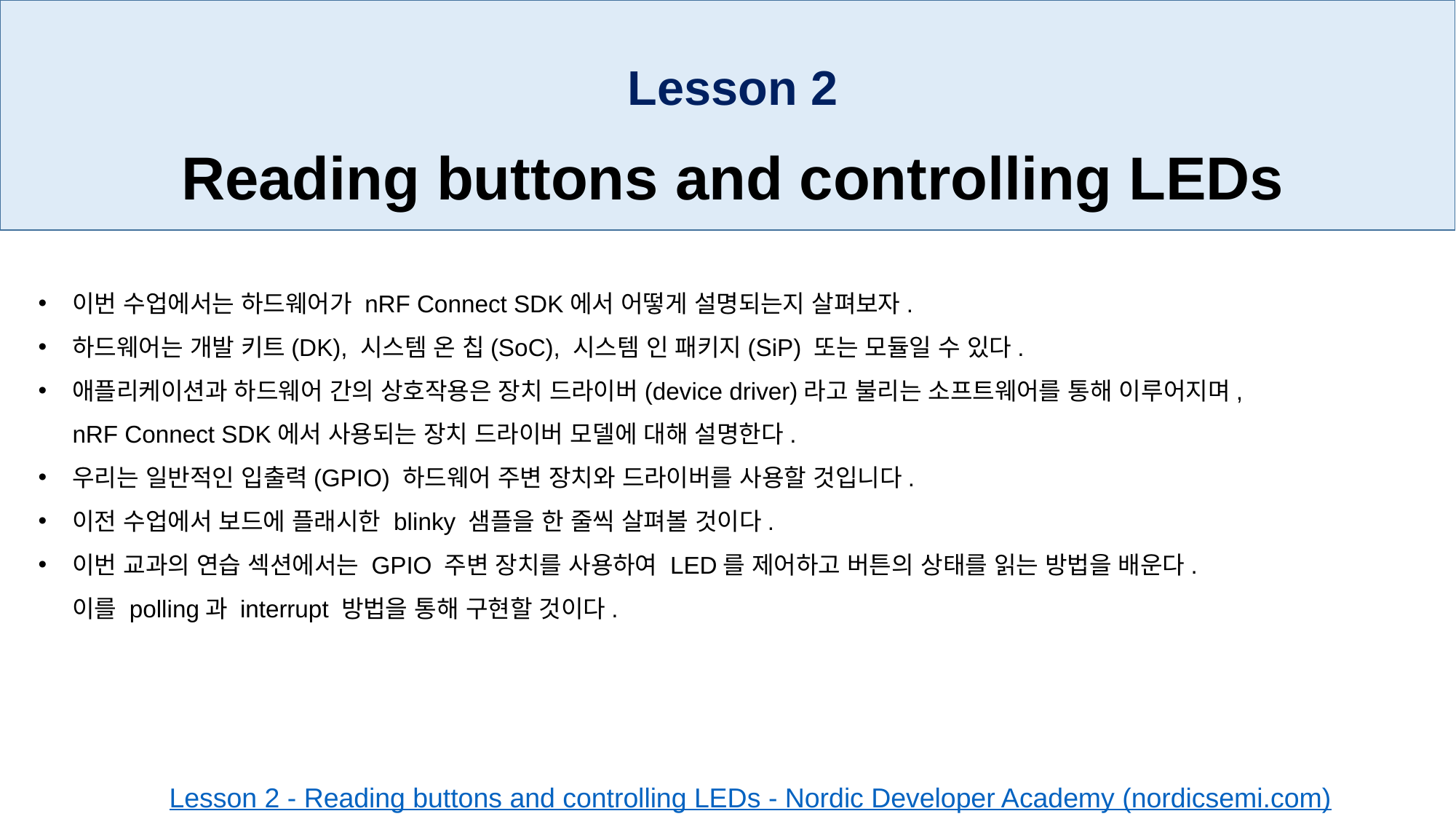

Lesson 2
Reading buttons and controlling LEDs
이번 수업에서는 하드웨어가 nRF Connect SDK에서 어떻게 설명되는지 살펴보자.
하드웨어는 개발 키트(DK), 시스템 온 칩(SoC), 시스템 인 패키지(SiP) 또는 모듈일 수 있다.
애플리케이션과 하드웨어 간의 상호작용은 장치 드라이버(device driver)라고 불리는 소프트웨어를 통해 이루어지며,
nRF Connect SDK에서 사용되는 장치 드라이버 모델에 대해 설명한다.
우리는 일반적인 입출력(GPIO) 하드웨어 주변 장치와 드라이버를 사용할 것입니다.
이전 수업에서 보드에 플래시한 blinky 샘플을 한 줄씩 살펴볼 것이다.
이번 교과의 연습 섹션에서는 GPIO 주변 장치를 사용하여 LED를 제어하고 버튼의 상태를 읽는 방법을 배운다.
이를 polling과 interrupt 방법을 통해 구현할 것이다.
Lesson 2 - Reading buttons and controlling LEDs - Nordic Developer Academy (nordicsemi.com)